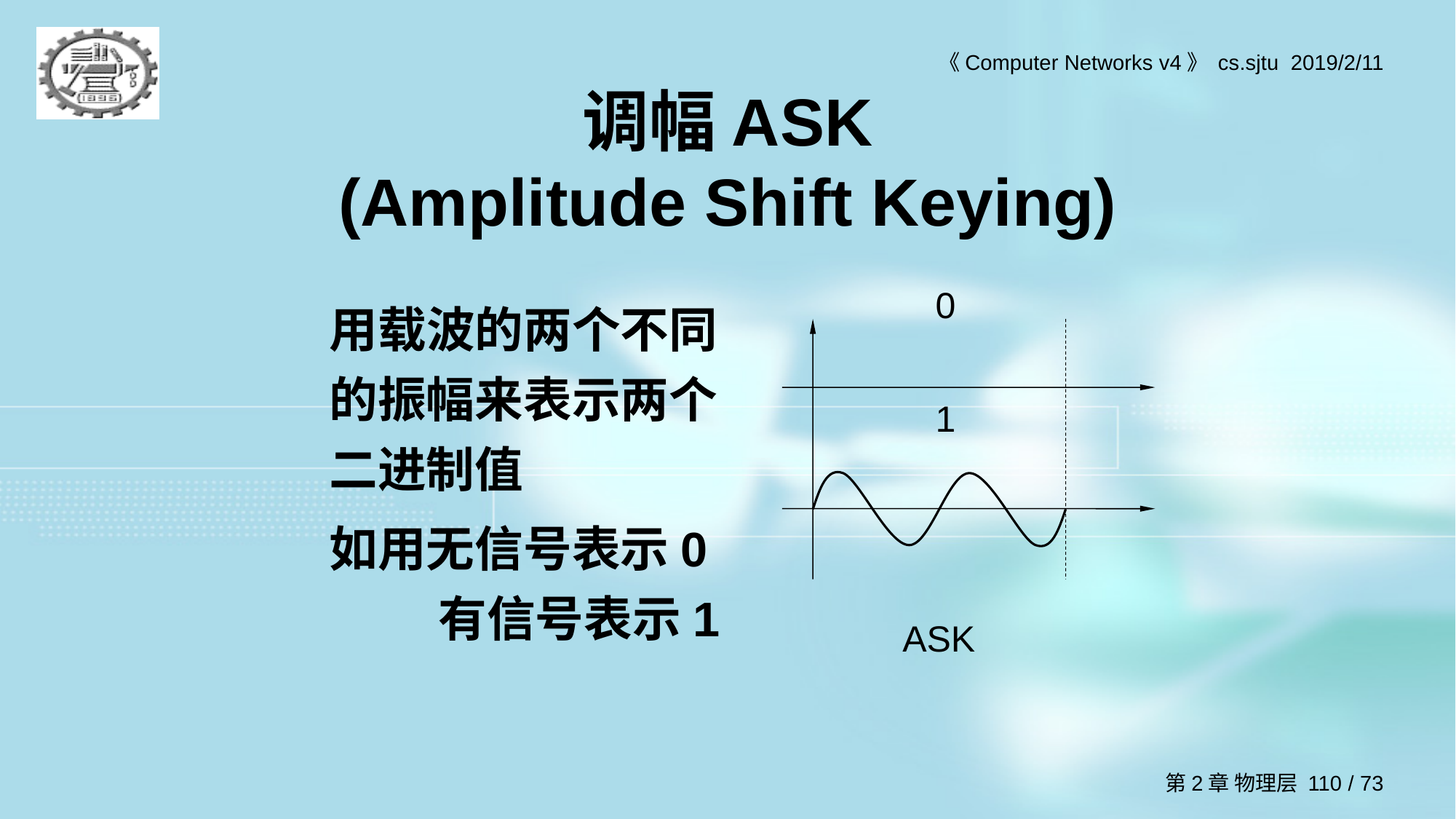

# 调幅ASK (Amplitude Shift Keying)
0

1

ASK
用载波的两个不同的振幅来表示两个二进制值
如用无信号表示0	有信号表示1